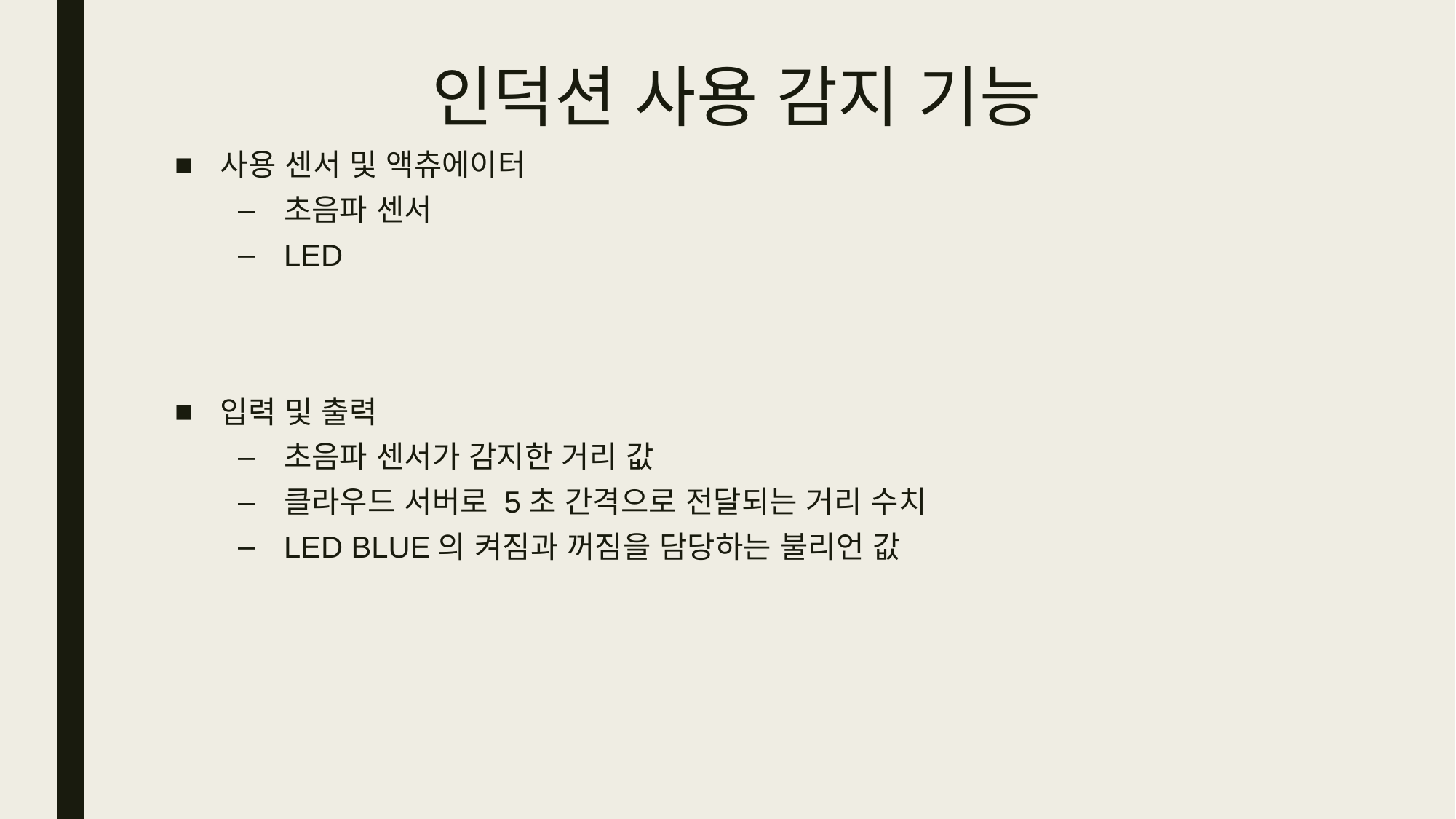

# 인덕션 사용 감지 기능
사용 센서 및 액츄에이터
초음파 센서
LED

입력 및 출력
초음파 센서가 감지한 거리 값
클라우드 서버로 5초 간격으로 전달되는 거리 수치
LED BLUE의 켜짐과 꺼짐을 담당하는 불리언 값